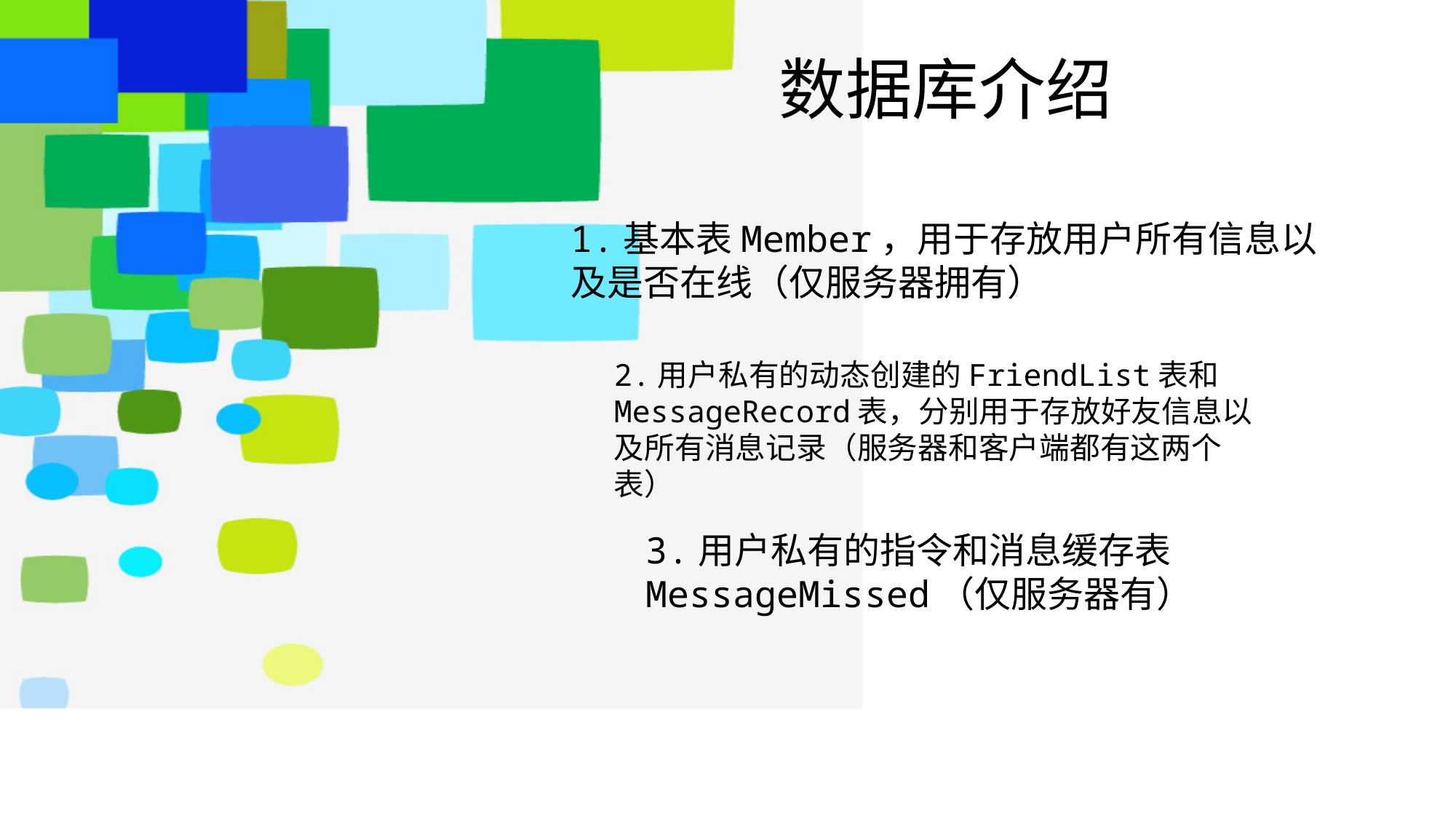

数据库介绍
1.基本表Member，用于存放用户所有信息以及是否在线（仅服务器拥有）
2.用户私有的动态创建的FriendList表和MessageRecord表，分别用于存放好友信息以及所有消息记录（服务器和客户端都有这两个表）
3.用户私有的指令和消息缓存表MessageMissed（仅服务器有）